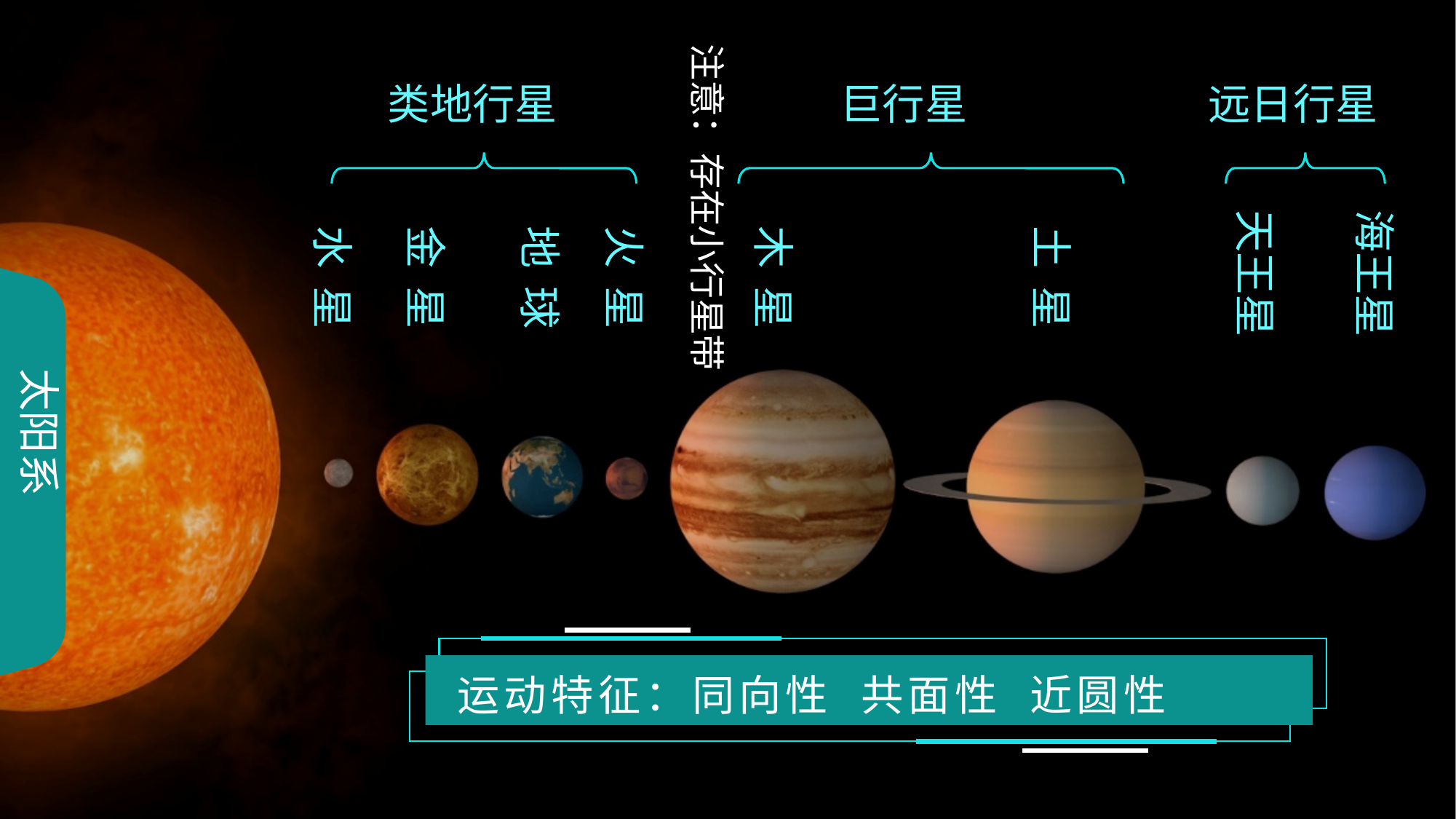

注意：存在小行星带

类地行星
水 星
金 星
地 球
火 星

巨行星
土 星
木 星
远日行星

天王星
海王星

太阳系

运动特征：同向性  共面性  近圆性